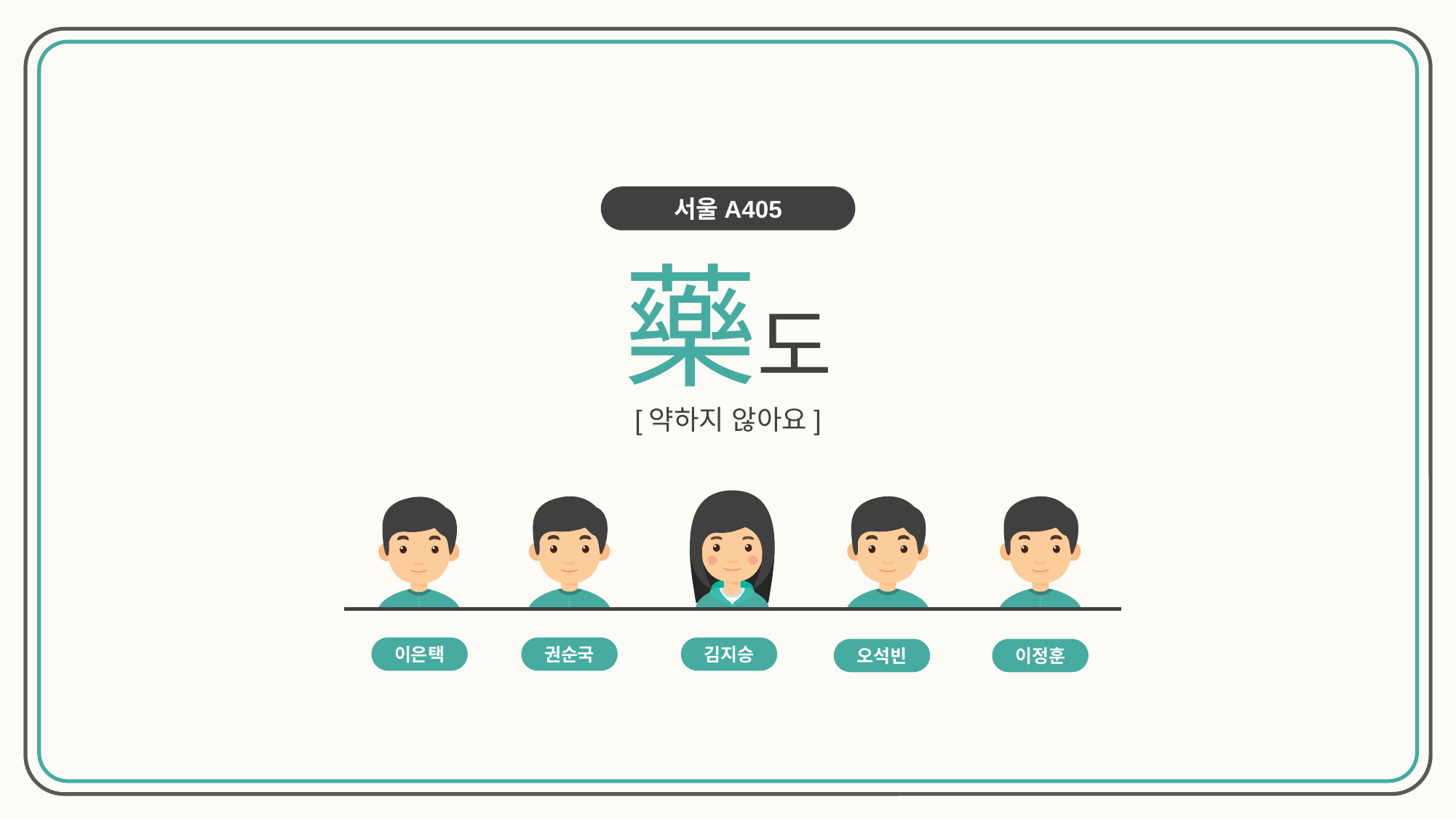

서울A405
藥도
[약하지 않아요]

이은택
권순국
김지승
오석빈
이정훈